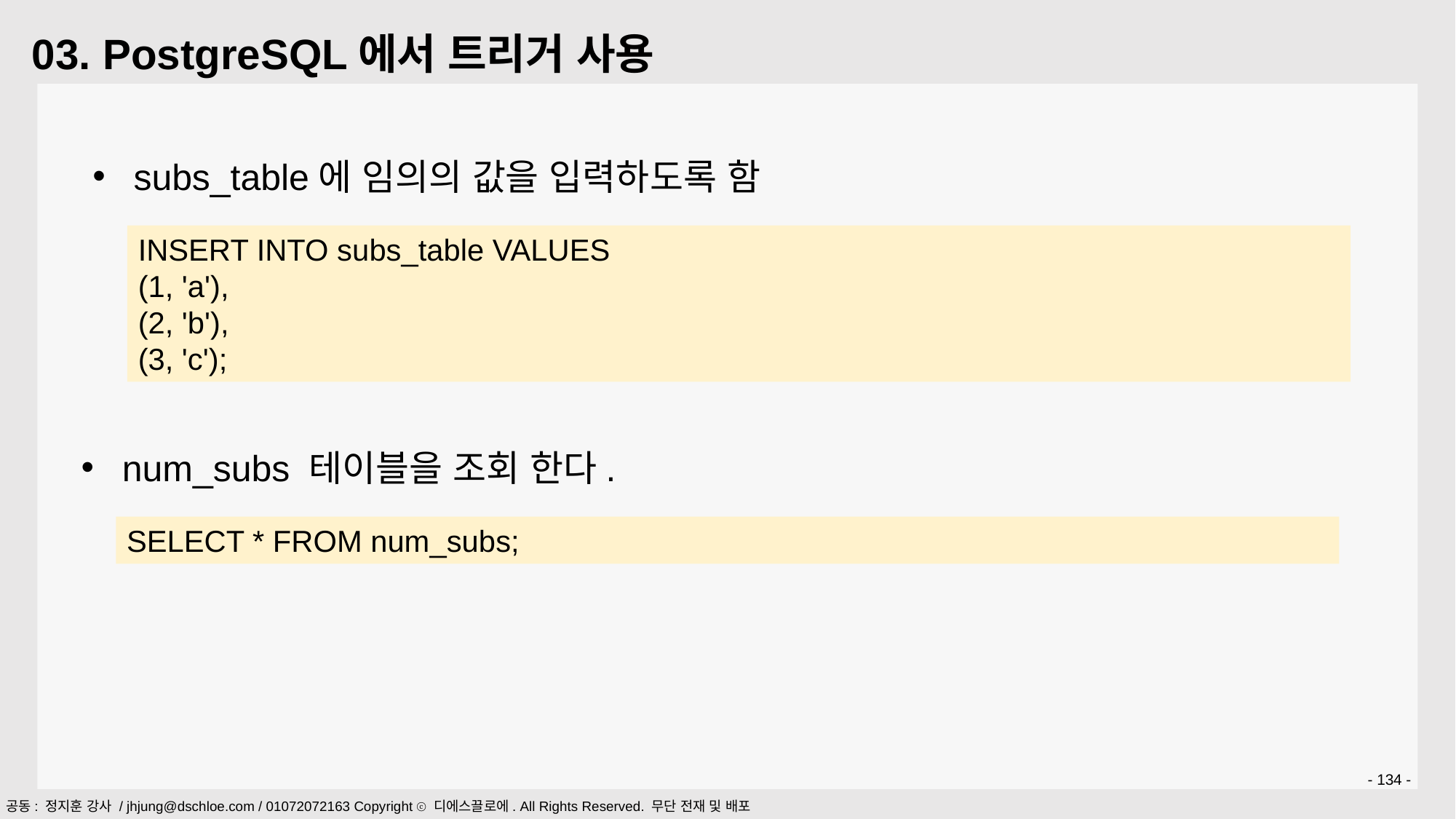

03. PostgreSQL에서 트리거 사용
subs_table에 임의의 값을 입력하도록 함
INSERT INTO subs_table VALUES
(1, 'a'),
(2, 'b'),
(3, 'c');
num_subs 테이블을 조회 한다.
SELECT * FROM num_subs;
- 134 -